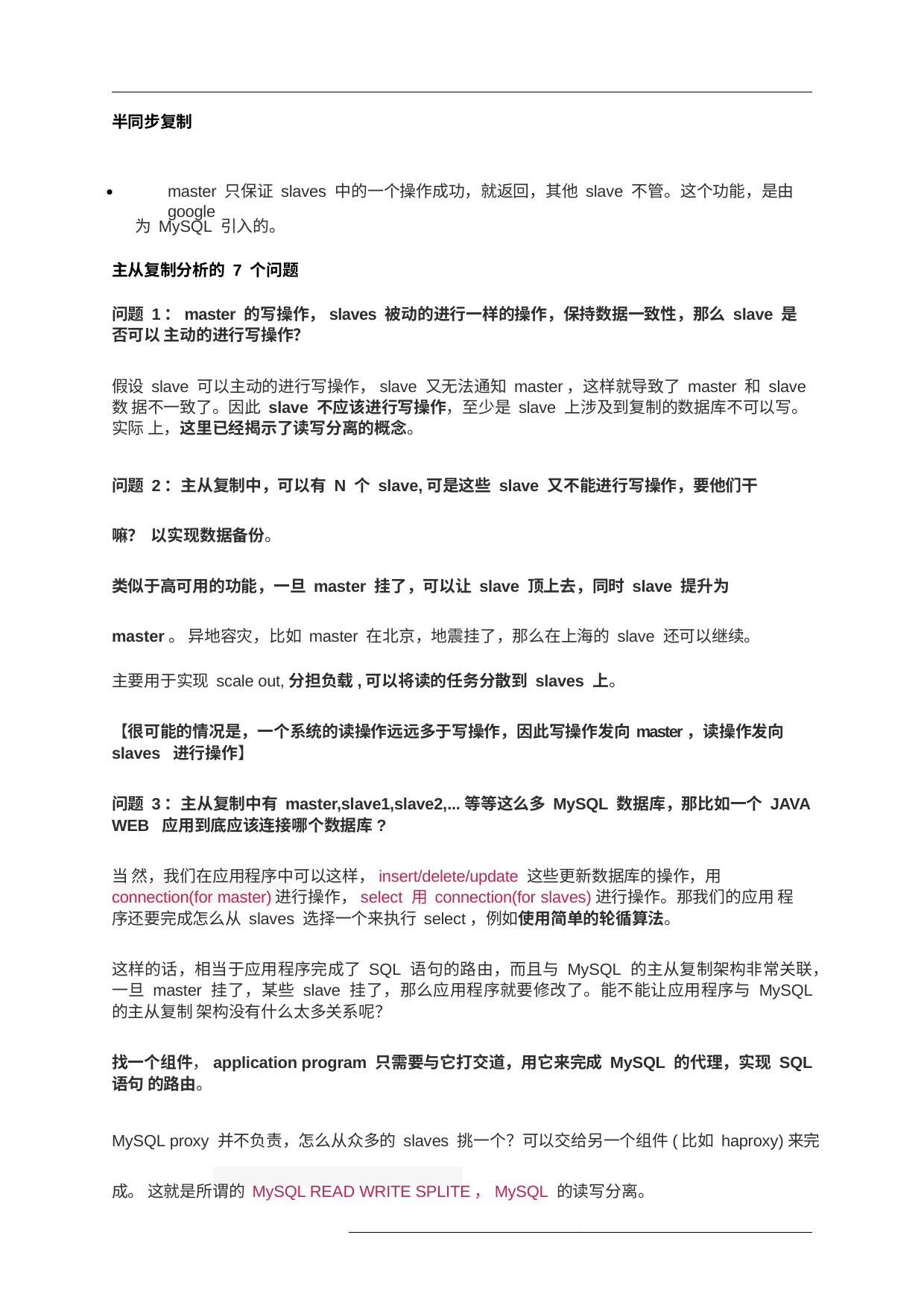

半同步复制
master 只保证 slaves 中的一个操作成功，就返回，其他 slave 不管。这个功能，是由 google
•
为 MySQL 引入的。

主从复制分析的 7 个问题

问题 1：master 的写操作，slaves 被动的进行一样的操作，保持数据一致性，那么 slave 是否可以 主动的进行写操作？

假设 slave 可以主动的进行写操作，slave 又无法通知 master，这样就导致了 master 和 slave 数 据不一致了。因此 slave 不应该进行写操作，至少是 slave 上涉及到复制的数据库不可以写。实际 上，这里已经揭示了读写分离的概念。
问题 2：主从复制中，可以有 N 个 slave,可是这些 slave 又不能进行写操作，要他们干嘛？  以实现数据备份。
类似于高可用的功能，一旦 master 挂了，可以让 slave 顶上去，同时 slave 提升为 master。 异地容灾，比如 master 在北京，地震挂了，那么在上海的 slave 还可以继续。

主要用于实现 scale out,分担负载,可以将读的任务分散到 slaves 上。

【很可能的情况是，一个系统的读操作远远多于写操作，因此写操作发向master，读操作发向slaves  进行操作】

问题 3：主从复制中有 master,slave1,slave2,...等等这么多 MySQL 数据库，那比如一个 JAVA WEB  应用到底应该连接哪个数据库?

当 然，我们在应用程序中可以这样，insert/delete/update 这些更新数据库的操作，用 connection(for master)进行操作，select 用 connection(for slaves)进行操作。那我们的应用 程序还要完成怎么从 slaves 选择一个来执行 select，例如使用简单的轮循算法。

这样的话，相当于应用程序完成了 SQL 语句的路由，而且与 MySQL 的主从复制架构非常关联，一旦 master 挂了，某些 slave 挂了，那么应用程序就要修改了。能不能让应用程序与 MySQL 的主从复制 架构没有什么太多关系呢？

找一个组件，application program 只需要与它打交道，用它来完成 MySQL 的代理，实现 SQL 语句 的路由。
MySQL proxy 并不负责，怎么从众多的 slaves 挑一个？可以交给另一个组件(比如 haproxy)来完成。 这就是所谓的 MySQL READ WRITE SPLITE，MySQL 的读写分离。